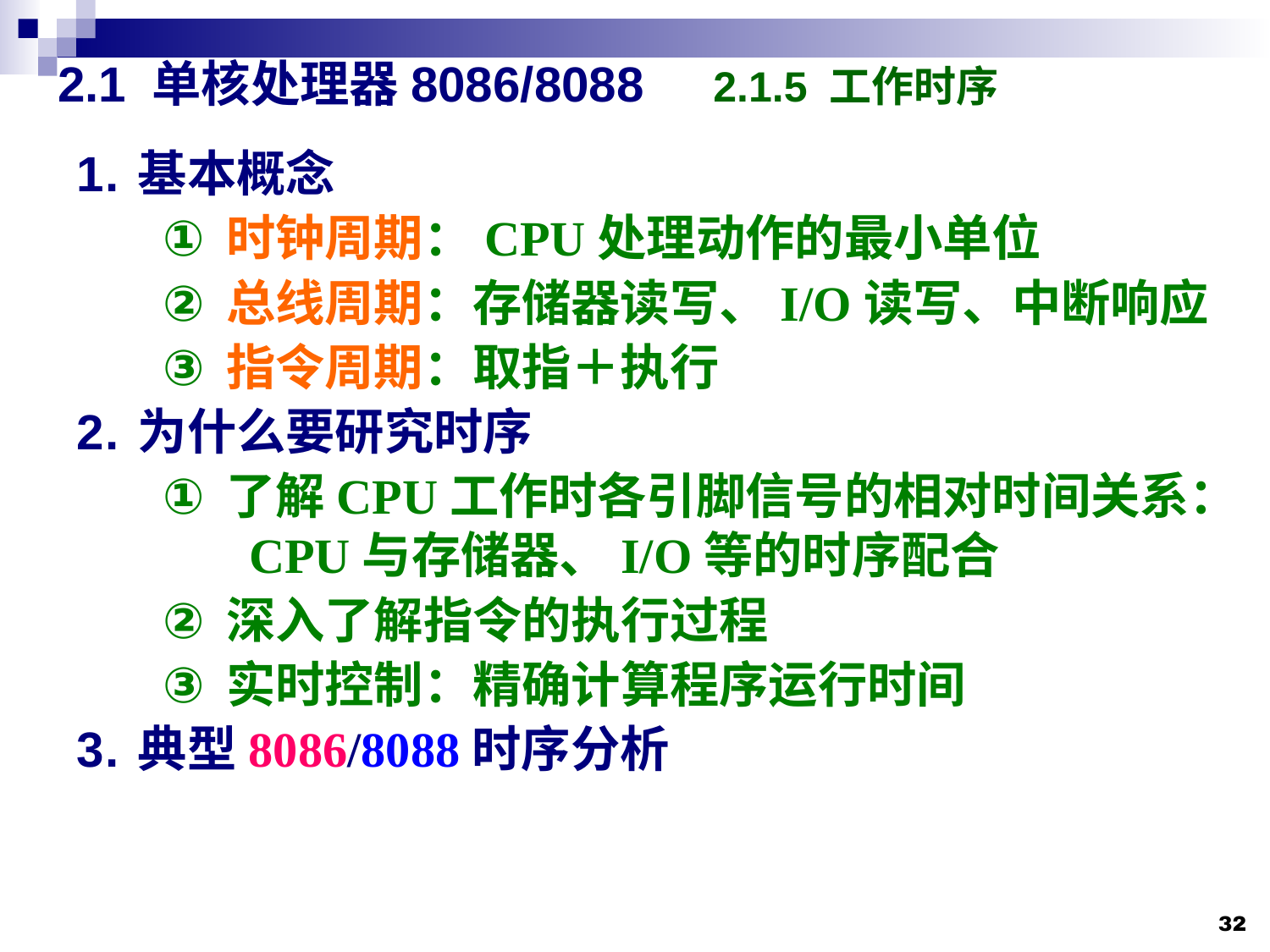

# 2.1 单核处理器8086/8088     2.1.5 工作时序
基本概念
时钟周期：CPU处理动作的最小单位
总线周期：存储器读写、I/O读写、中断响应
指令周期：取指＋执行
为什么要研究时序
了解CPU工作时各引脚信号的相对时间关系：
 CPU与存储器、I/O等的时序配合
深入了解指令的执行过程
实时控制：精确计算程序运行时间
典型8086/8088时序分析
32